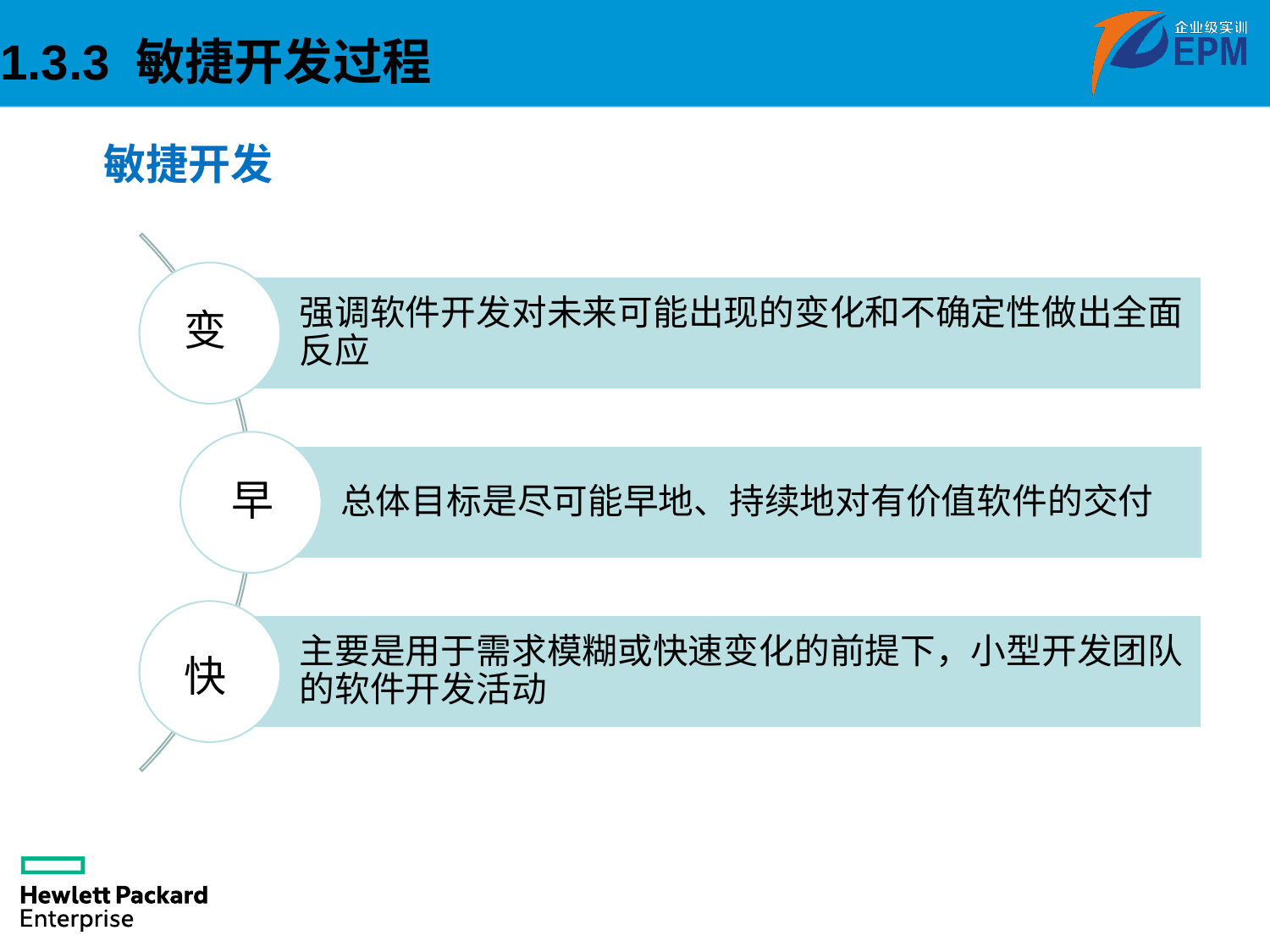

1.3.3 敏捷开发过程
敏捷开发
强调软件开发对未来可能出现的变化和不确定性做出全面反应
总体目标是尽可能早地、持续地对有价值软件的交付
主要是用于需求模糊或快速变化的前提下，小型开发团队的软件开发活动
变
早
快